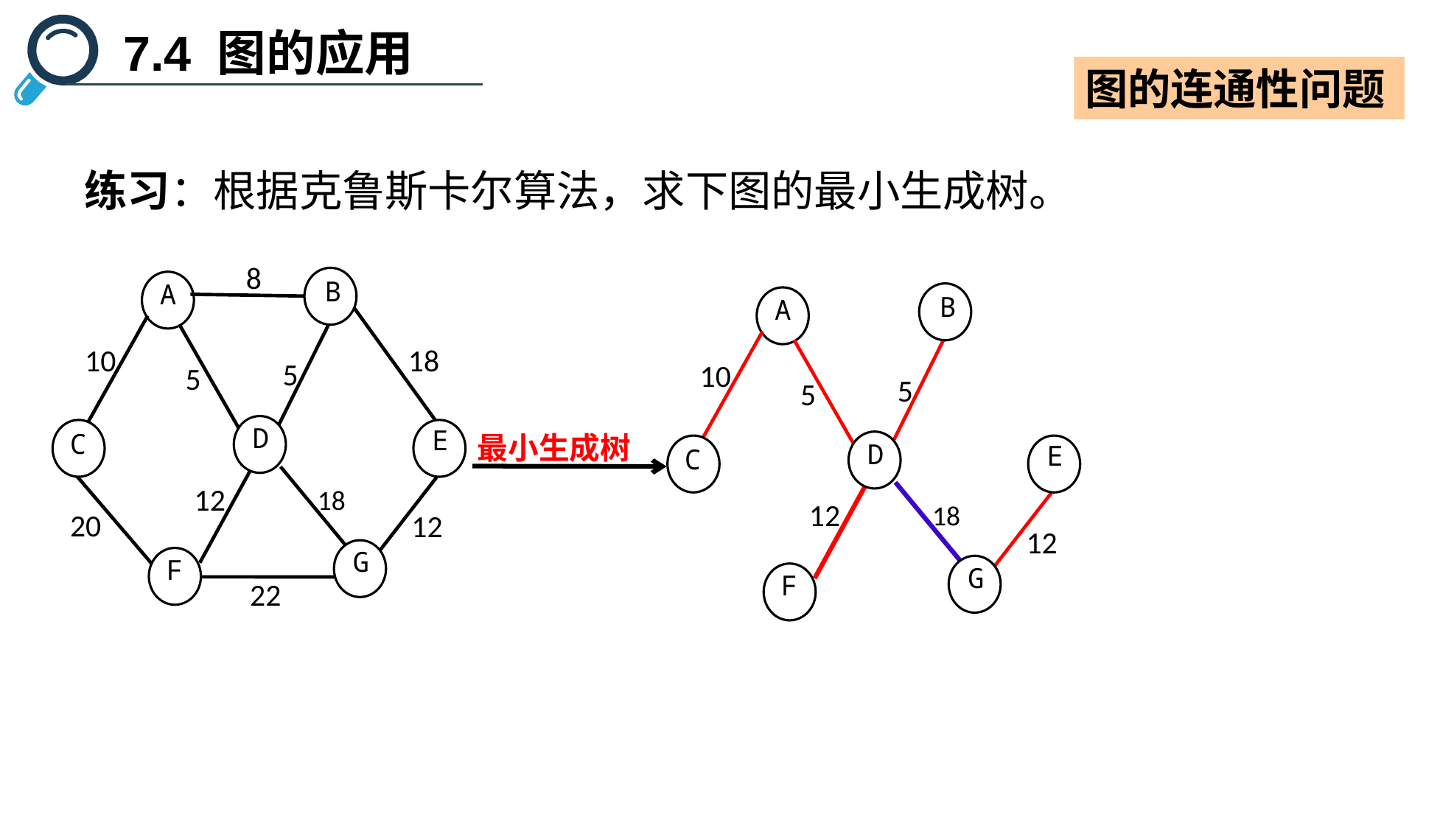

7.4 图的应用
图的连通性问题
练习：根据克鲁斯卡尔算法，求下图的最小生成树。
8

10
18
5
5
12
18
20
12
22
B
A
D
E
C
G
F

B
A
10
5
5
D
E
C
12
18
12
G
F
最小生成树